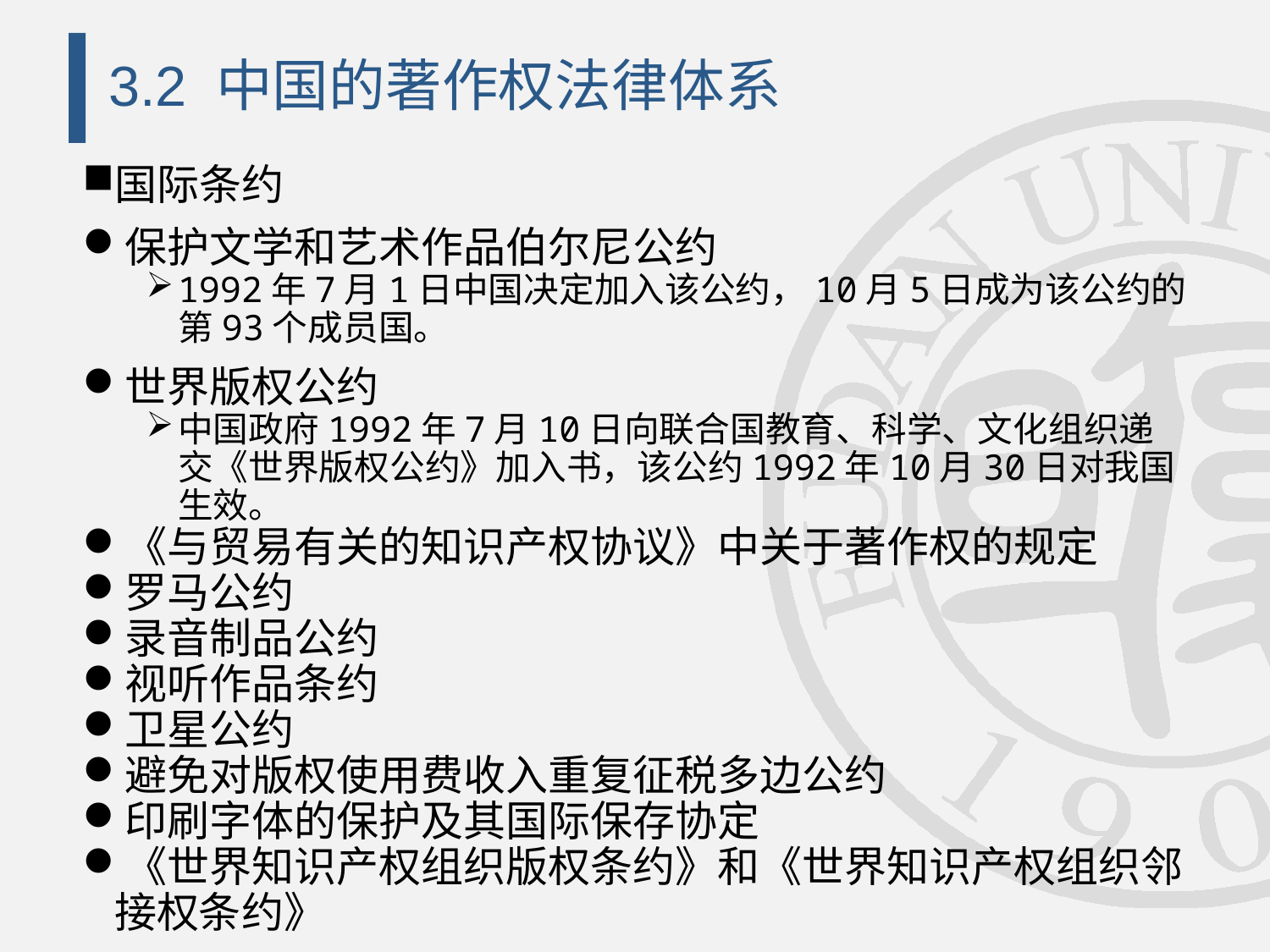

# 3.2 中国的著作权法律体系
国际条约
保护文学和艺术作品伯尔尼公约
1992年7月1日中国决定加入该公约，10月5日成为该公约的第93个成员国。
世界版权公约
中国政府1992年7月10日向联合国教育、科学、文化组织递交《世界版权公约》加入书，该公约1992年10月30日对我国生效。
《与贸易有关的知识产权协议》中关于著作权的规定
罗马公约
录音制品公约
视听作品条约
卫星公约
避免对版权使用费收入重复征税多边公约
印刷字体的保护及其国际保存协定
《世界知识产权组织版权条约》和《世界知识产权组织邻接权条约》